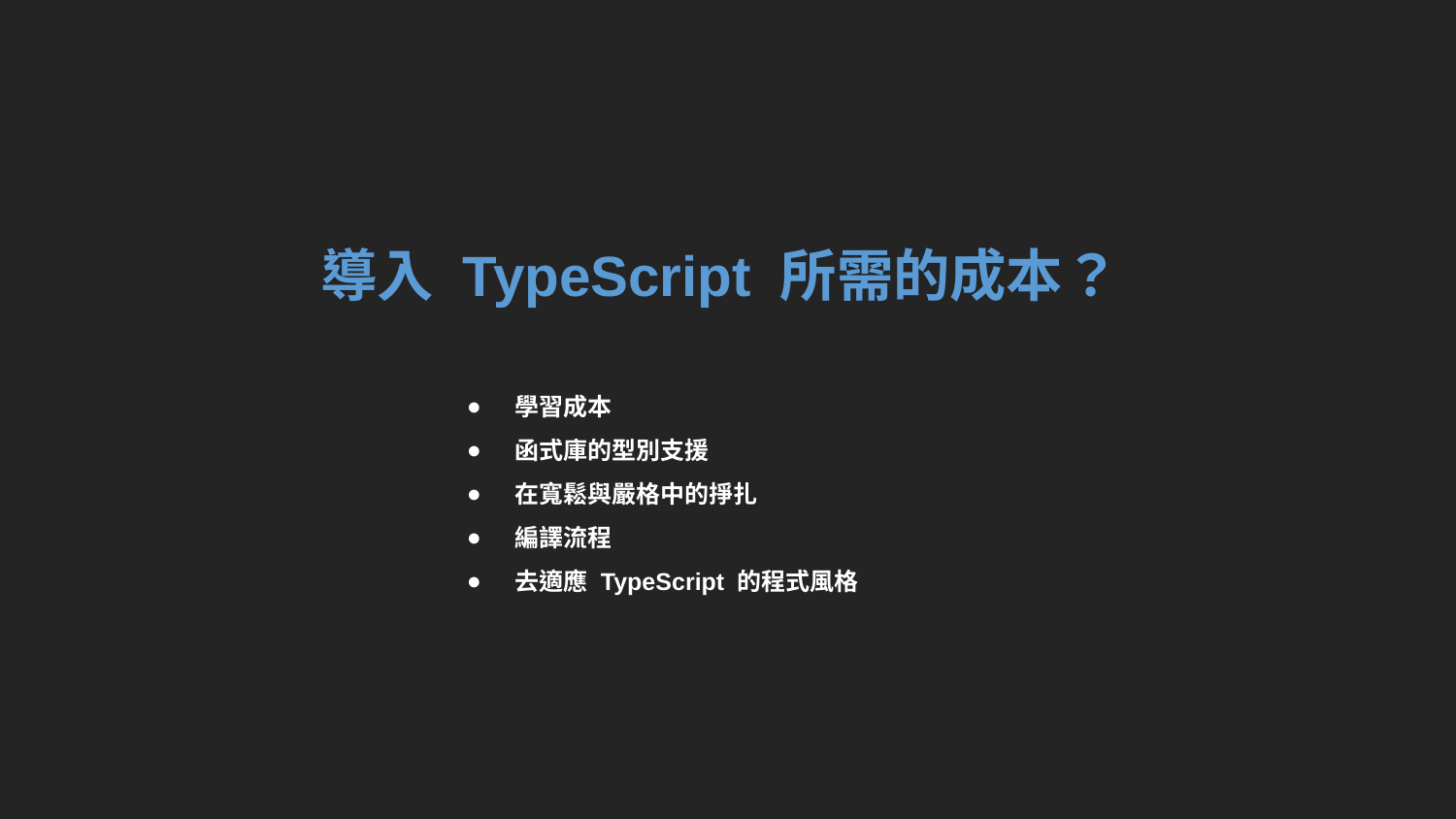

# 導入 TypeScript 所需的成本？
學習成本
函式庫的型別支援
在寬鬆與嚴格中的掙扎
編譯流程
去適應 TypeScript 的程式風格